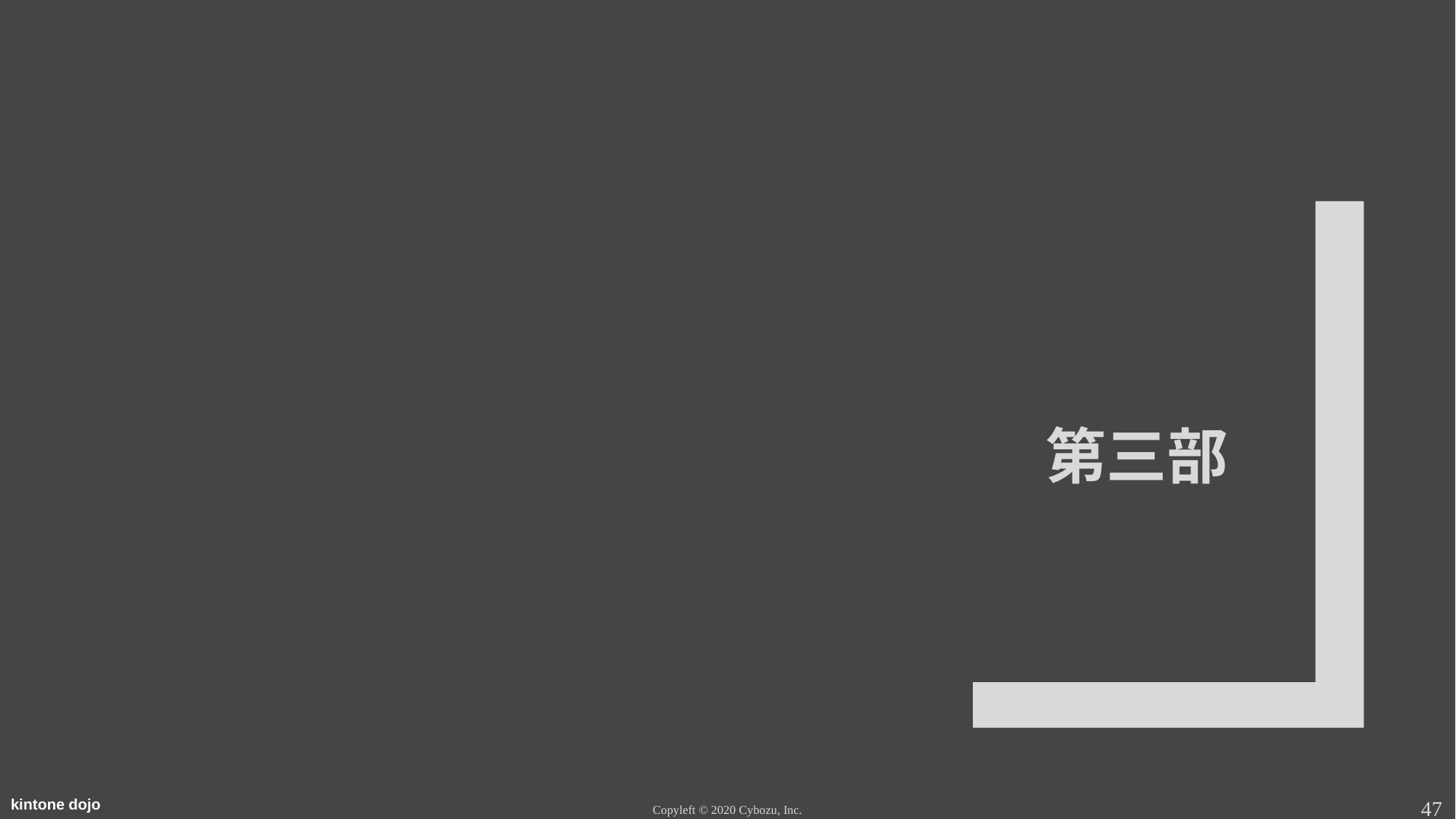

# 第三部
47
Copyleft © 2020 Cybozu, Inc.